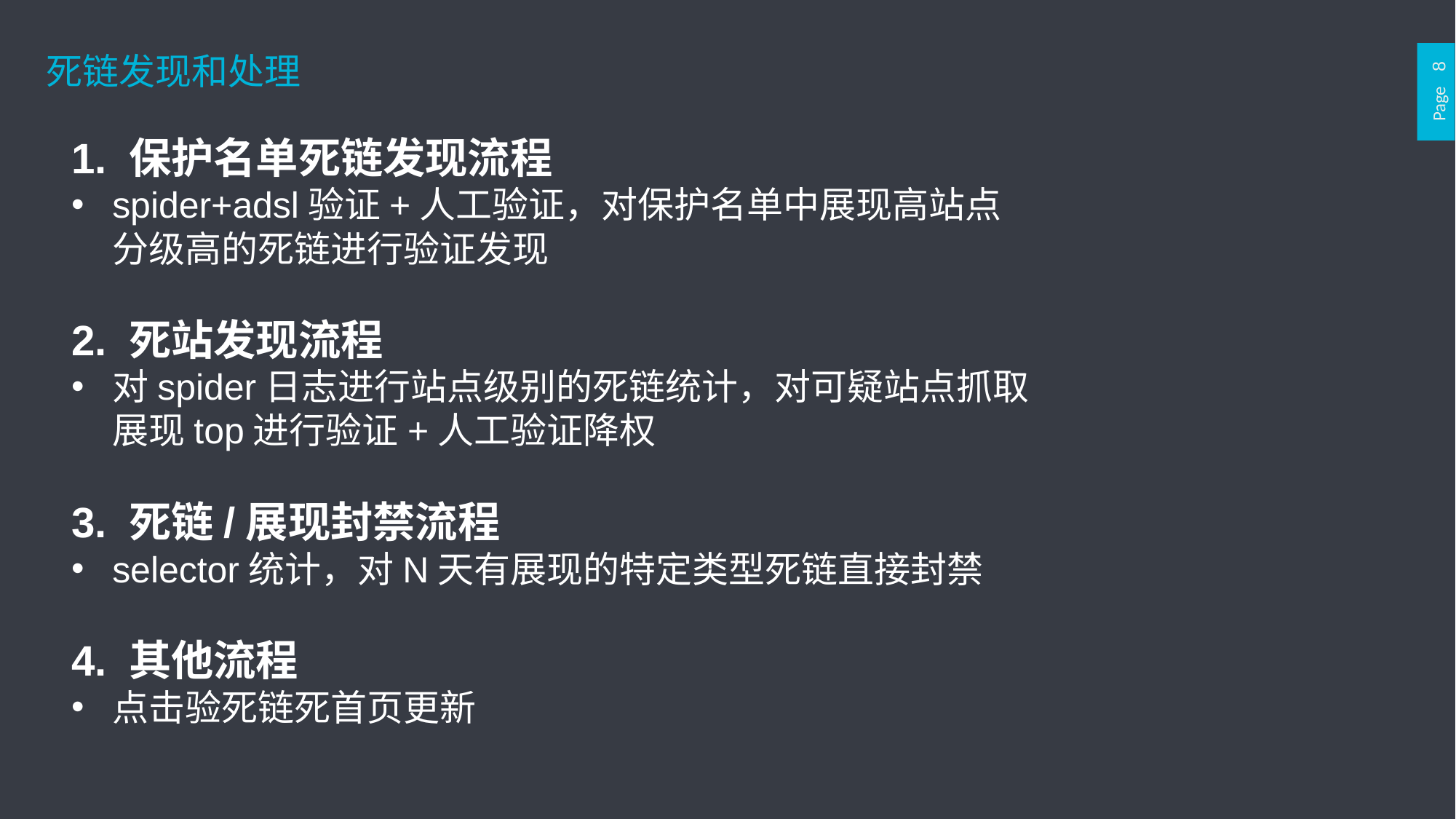

死链发现和处理

Page   8
1. 保护名单死链发现流程
spider+adsl验证+人工验证，对保护名单中展现高站点分级高的死链进行验证发现

2. 死站发现流程
对spider日志进行站点级别的死链统计，对可疑站点抓取展现top进行验证+人工验证降权

3. 死链/展现封禁流程
selector统计，对N天有展现的特定类型死链直接封禁

4. 其他流程
点击验死链死首页更新